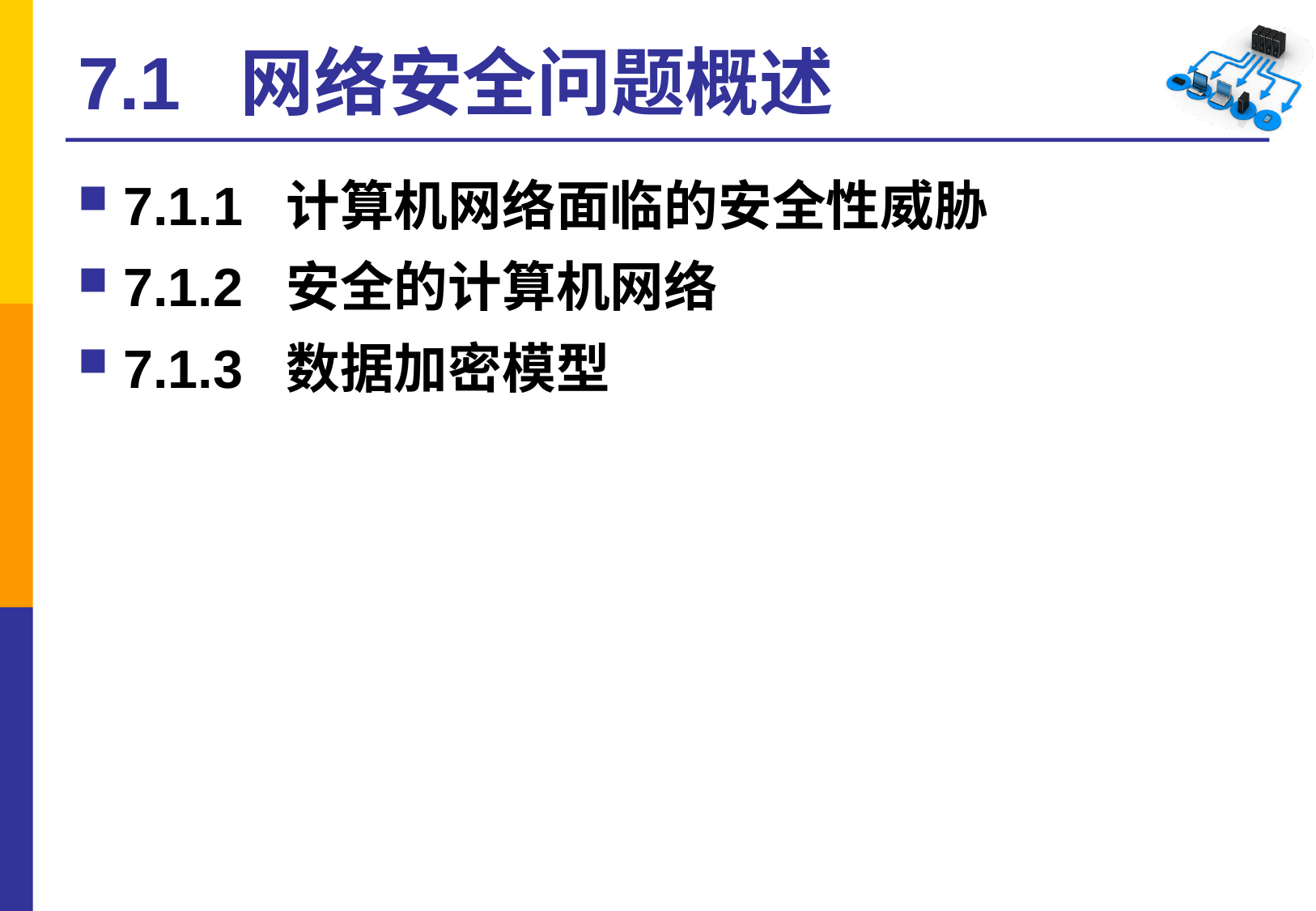

# 7.1  网络安全问题概述
7.1.1  计算机网络面临的安全性威胁
7.1.2  安全的计算机网络
7.1.3  数据加密模型